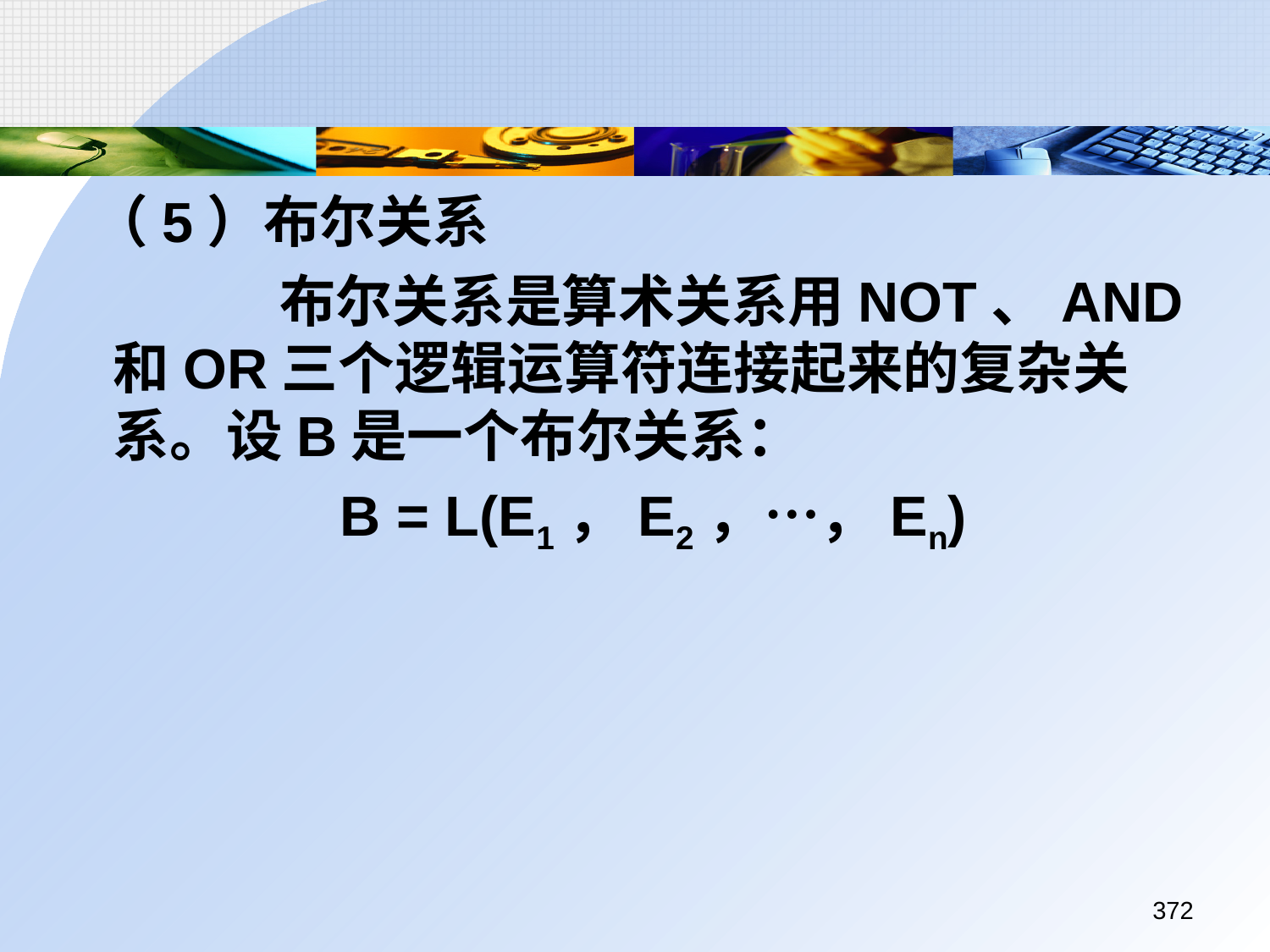

（5）布尔关系
		  布尔关系是算术关系用NOT、AND和OR三个逻辑运算符连接起来的复杂关系。设B是一个布尔关系：
	B = L(E1，E2，…，En)
372